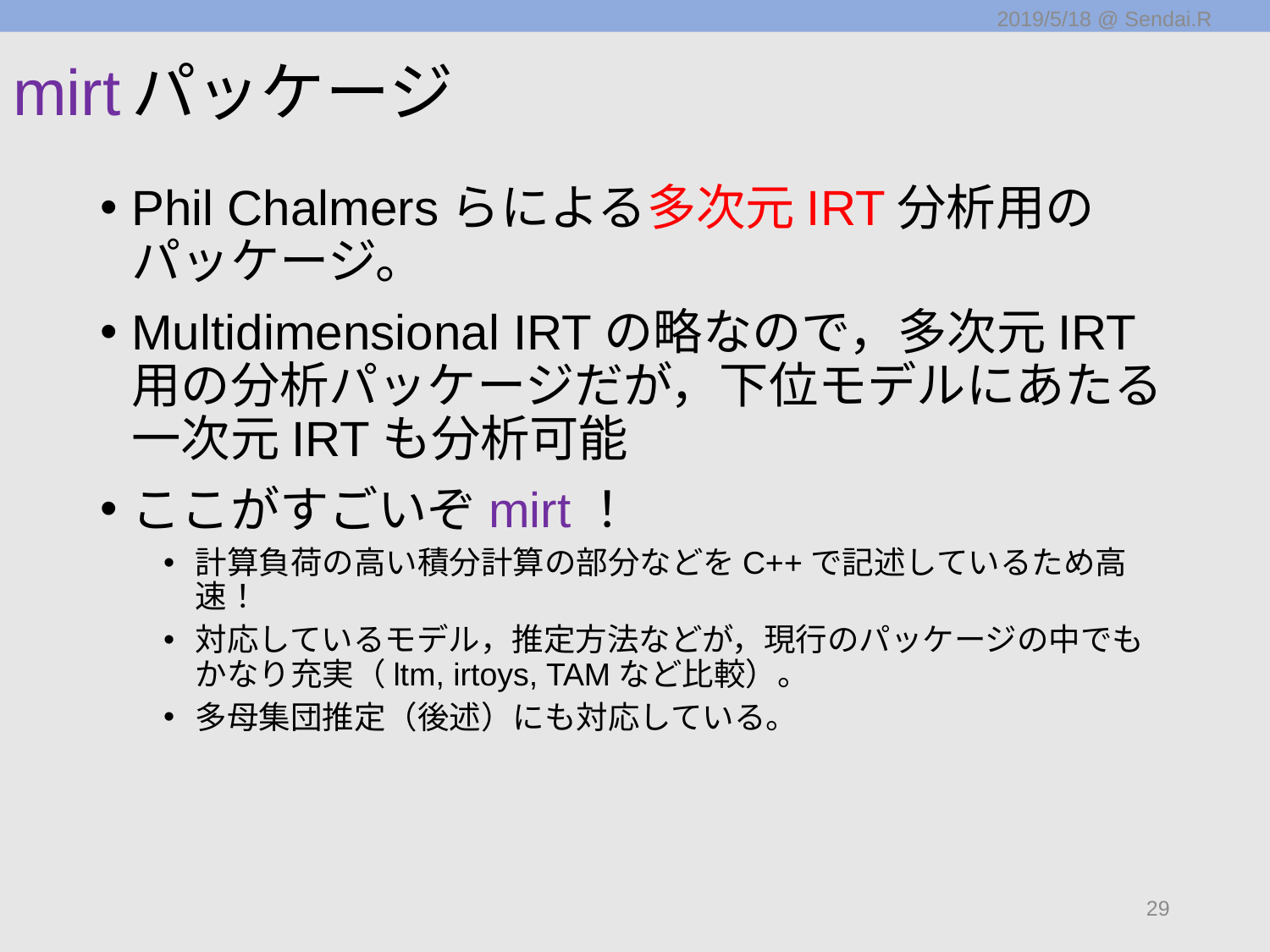

2019/5/18 @ Sendai.R
# mirtパッケージ
Phil Chalmersらによる多次元IRT分析用のパッケージ。
Multidimensional IRTの略なので，多次元IRT用の分析パッケージだが，下位モデルにあたる一次元IRTも分析可能
ここがすごいぞmirt！
計算負荷の高い積分計算の部分などをC++で記述しているため高速！
対応しているモデル，推定方法などが，現行のパッケージの中でもかなり充実（ltm, irtoys, TAMなど比較）。
多母集団推定（後述）にも対応している。

29